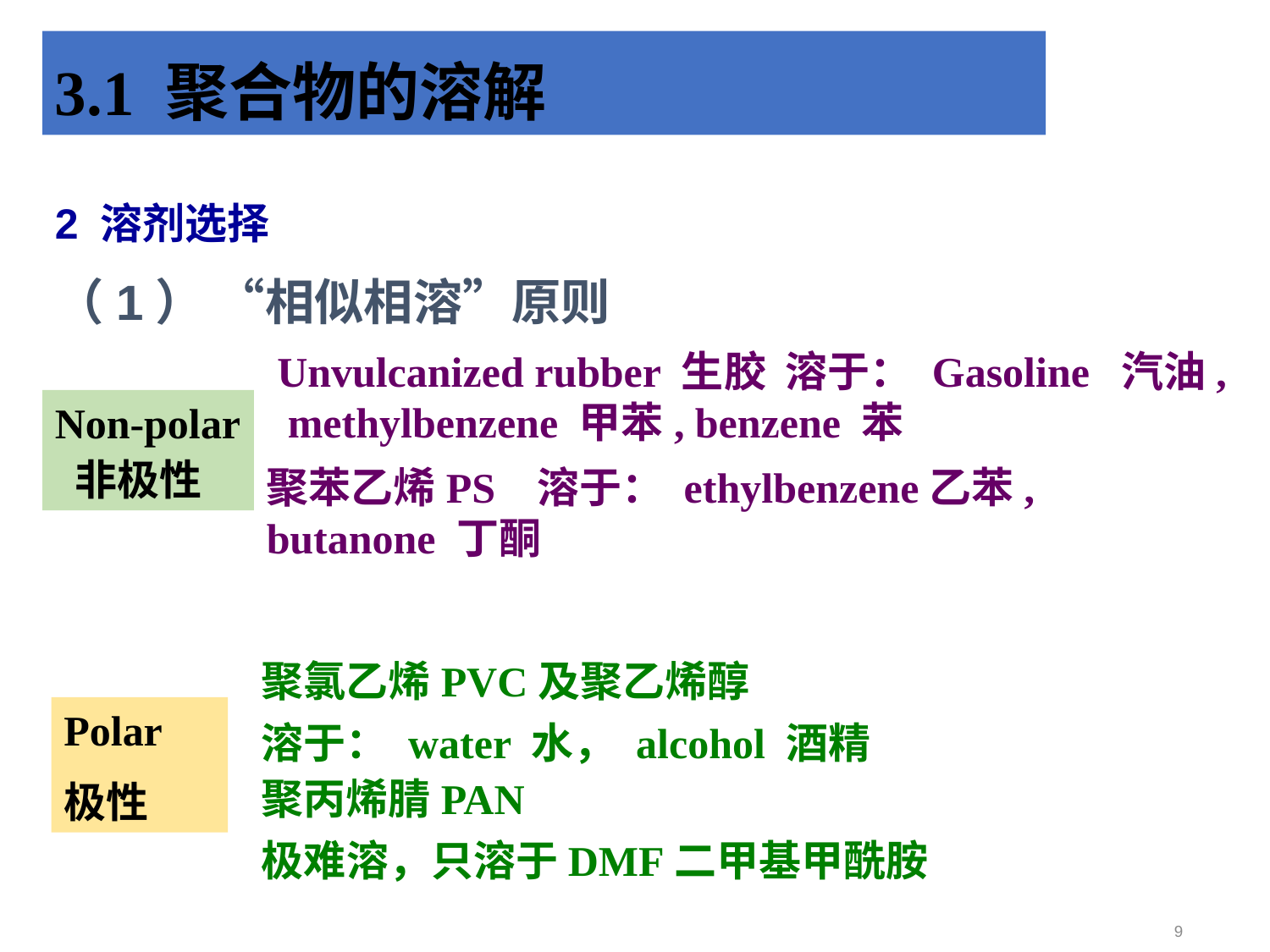

3.1 聚合物的溶解
2 溶剂选择
（1） “相似相溶”原则
Unvulcanized rubber 生胶  溶于： Gasoline  汽油, methylbenzene 甲苯, benzene 苯
Non-polar
 非极性
聚苯乙烯PS   溶于： ethylbenzene乙苯, butanone 丁酮
聚氯乙烯PVC及聚乙烯醇
溶于： water 水， alcohol 酒精
Polar
极性
聚丙烯腈PAN
极难溶，只溶于DMF二甲基甲酰胺
9